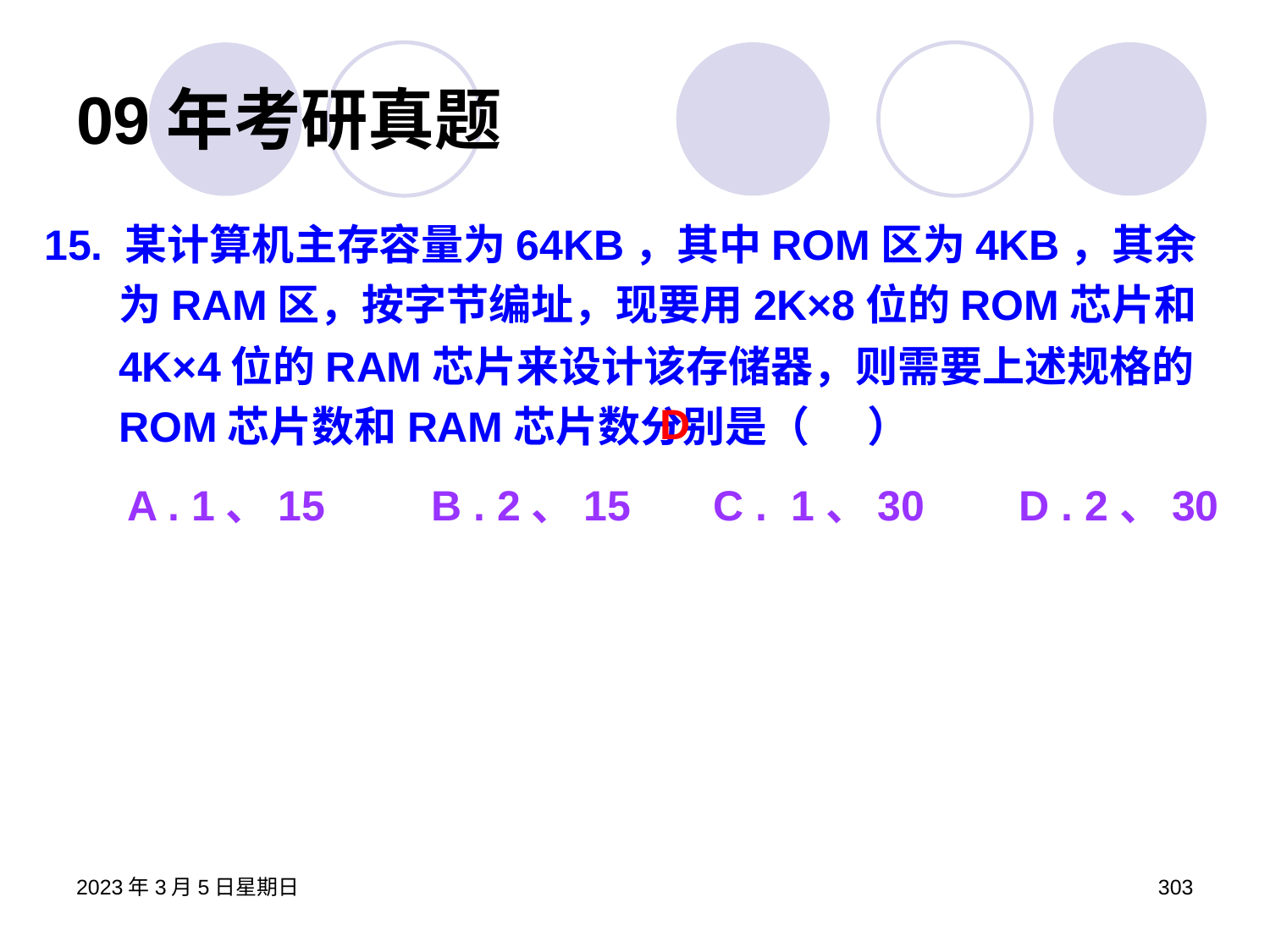

# 09年考研真题
15. 某计算机主存容量为64KB，其中ROM区为4KB，其余为RAM区，按字节编址，现要用2K×8位的ROM芯片和4K×4位的RAM芯片来设计该存储器，则需要上述规格的ROM芯片数和RAM芯片数分别是（      ）
       A . 1、15         B . 2、15       C .  1、30        D . 2、30
D
2023年3月5日星期日
303